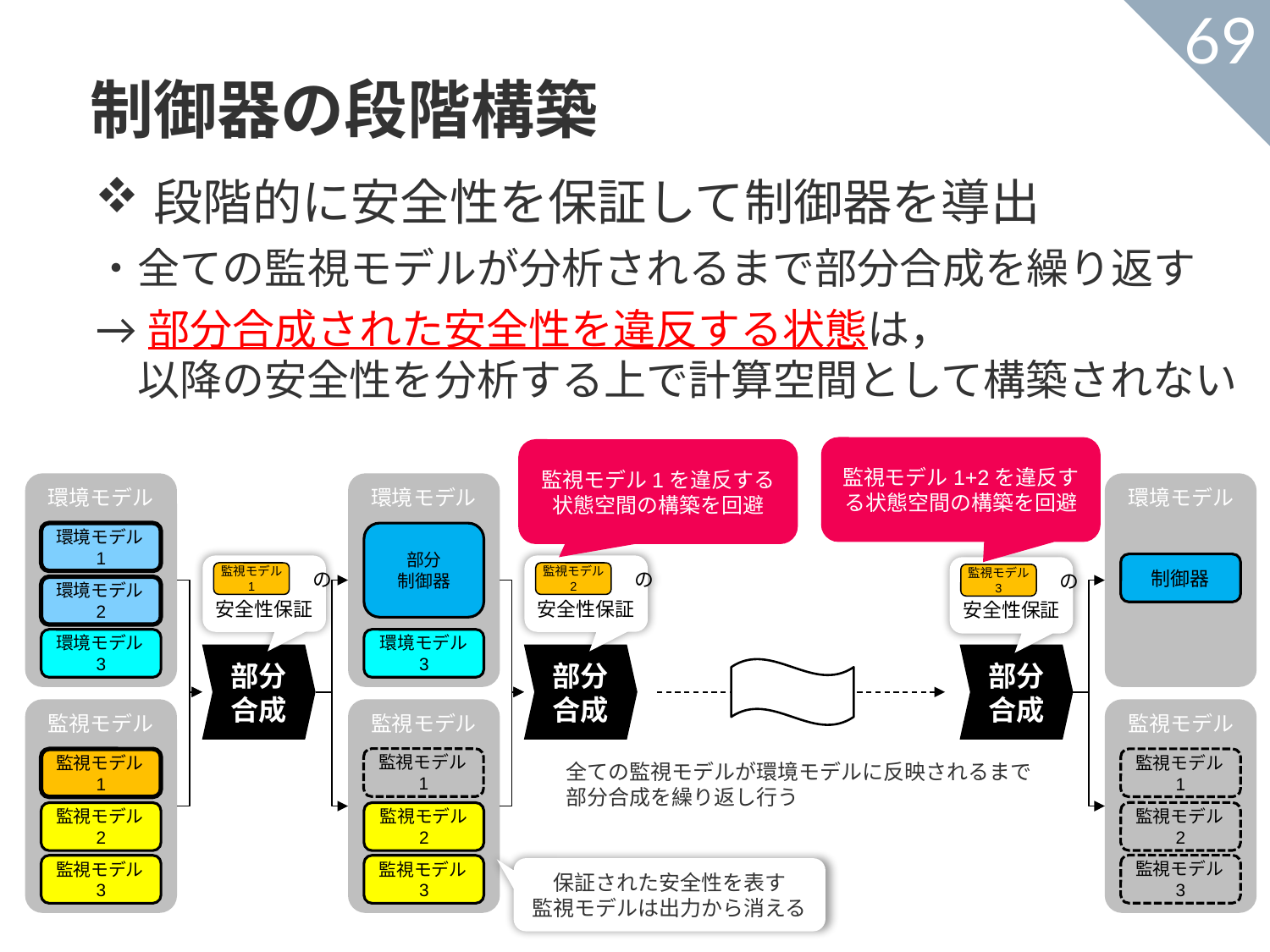

制御器の段階構築
69

段階的に安全性を保証して制御器を導出
・全ての監視モデルが分析されるまで部分合成を繰り返す
→部分合成された安全性を違反する状態は，
　以降の安全性を分析する上で計算空間として構築されない
監視モデル1+2を違反する状態空間の構築を回避
監視モデル1を違反する状態空間の構築を回避
環境モデル
環境モデル
環境モデル
環境モデル1
部分
制御器
制御器
　　　　　　の

安全性保証
監視モデル
1
　　　　　　の

安全性保証
監視モデル
2
　　　　　　の

安全性保証
監視モデル
3
環境モデル2
環境モデル3
環境モデル
3
部分
合成
部分
合成
部分
合成

監視モデル
監視モデル
監視モデル
監視モデル1
監視モデル1
監視モデル1
全ての監視モデルが環境モデルに反映されるまで
部分合成を繰り返し行う
監視モデル2
監視モデル2
監視モデル
2
監視モデル3
監視モデル3
監視モデル3
保証された安全性を表す
監視モデルは出力から消える